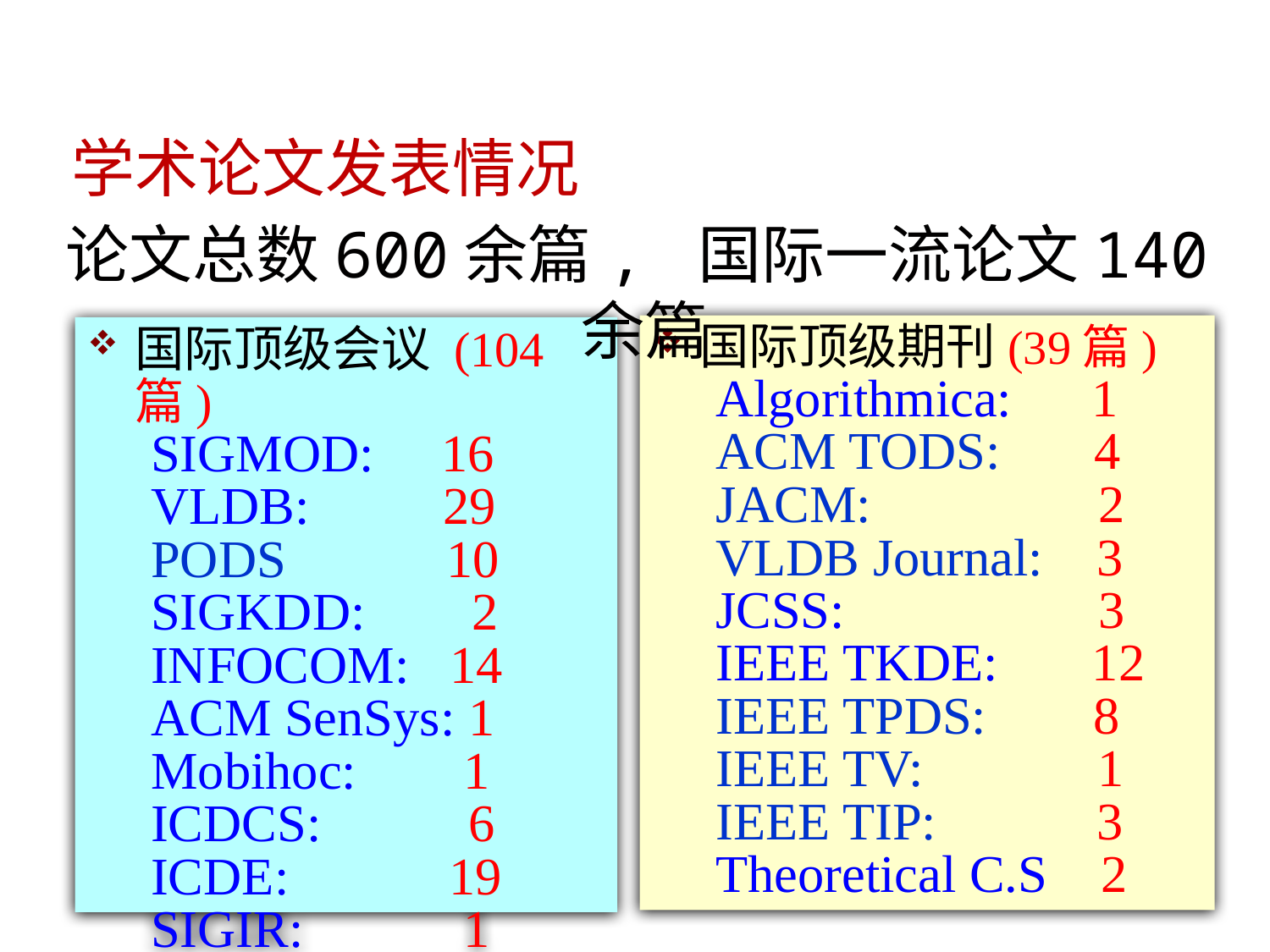

学术论文发表情况
论文总数600余篇, 国际一流论文140余篇
国际顶级期刊(39篇)
Algorithmica:      1
ACM TODS:       4
JACM:                 2
VLDB Journal:    3
JCSS:                   3
IEEE TKDE:       12
IEEE TPDS:        8
IEEE TV:             1
IEEE TIP:            3
Theoretical C.S    2
国际顶级会议 (104篇)
SIGMOD:     16
VLDB:          29
PODS            10
SIGKDD:        2
INFOCOM:   14
ACM SenSys: 1
Mobihoc:        1
ICDCS:           6
ICDE:            19
SIGIR:            1